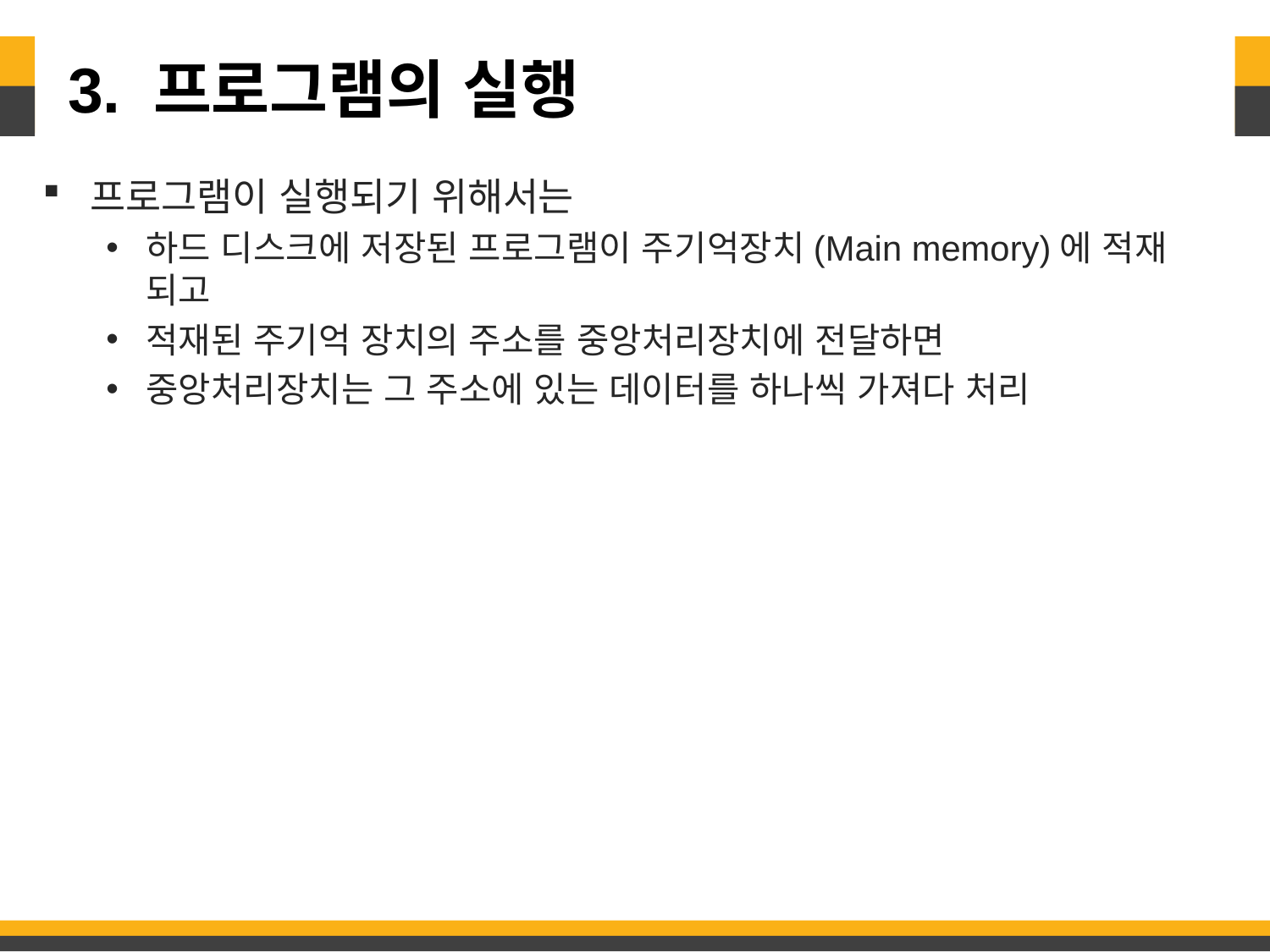

# 3. 프로그램의 실행
프로그램이 실행되기 위해서는
하드 디스크에 저장된 프로그램이 주기억장치(Main memory)에 적재 되고
적재된 주기억 장치의 주소를 중앙처리장치에 전달하면
중앙처리장치는 그 주소에 있는 데이터를 하나씩 가져다 처리